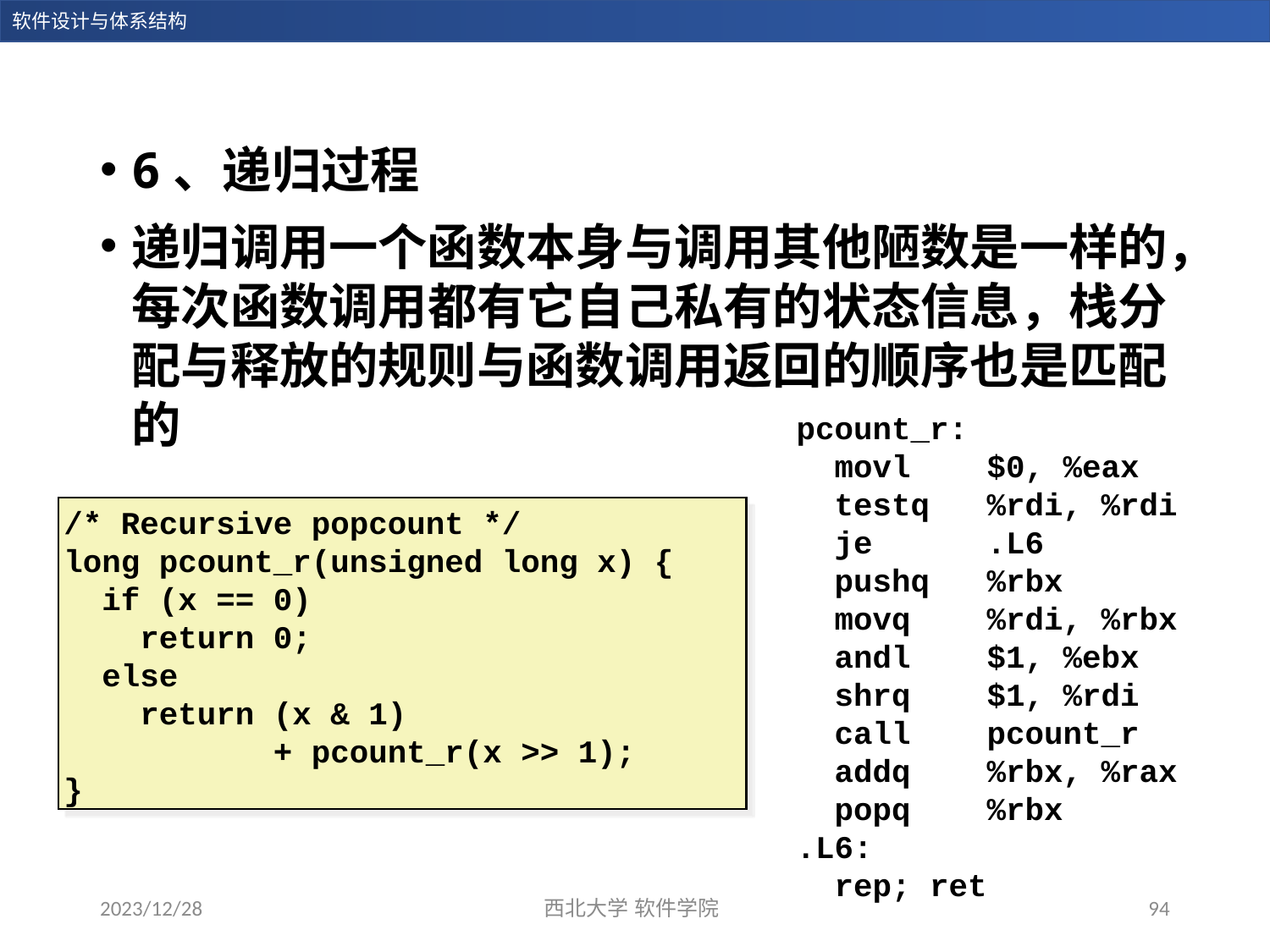

6、递归过程
递归调用一个函数本身与调用其他陋数是一样的，每次函数调用都有它自己私有的状态信息，栈分配与释放的规则与函数调用返回的顺序也是匹配的
pcount_r:
  movl    $0, %eax
  testq   %rdi, %rdi
  je      .L6
  pushq   %rbx
  movq    %rdi, %rbx
  andl    $1, %ebx
  shrq    $1, %rdi
  call    pcount_r
  addq    %rbx, %rax
  popq    %rbx
.L6:
  rep; ret
/* Recursive popcount */
long pcount_r(unsigned long x) {
  if (x == 0)
    return 0;
  else
    return (x & 1)
           + pcount_r(x >> 1);
}
2023/12/28
西北大学 软件学院
94